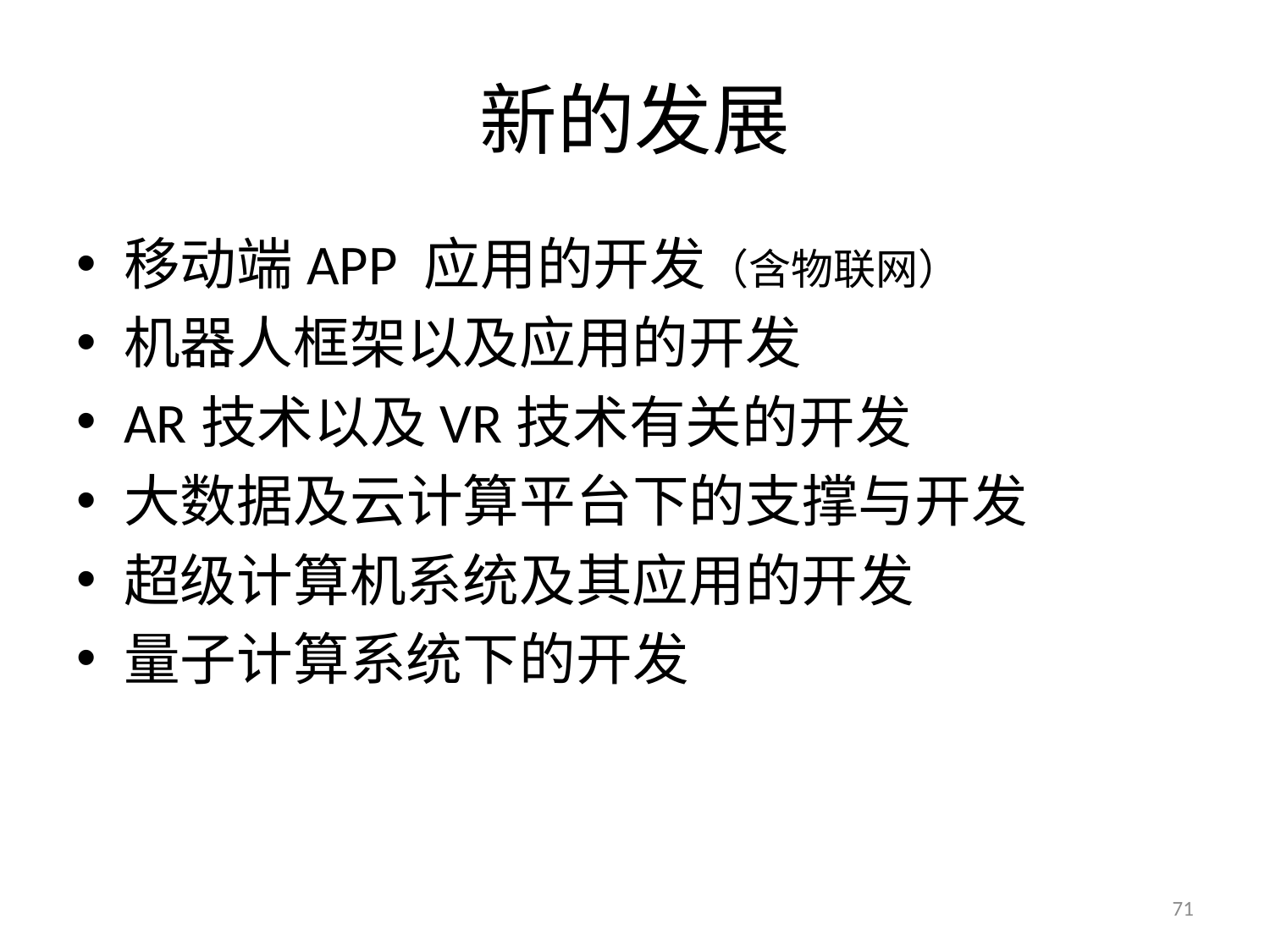

# 新的发展
移动端APP 应用的开发（含物联网）
机器人框架以及应用的开发
AR技术以及VR技术有关的开发
大数据及云计算平台下的支撑与开发
超级计算机系统及其应用的开发
量子计算系统下的开发
71